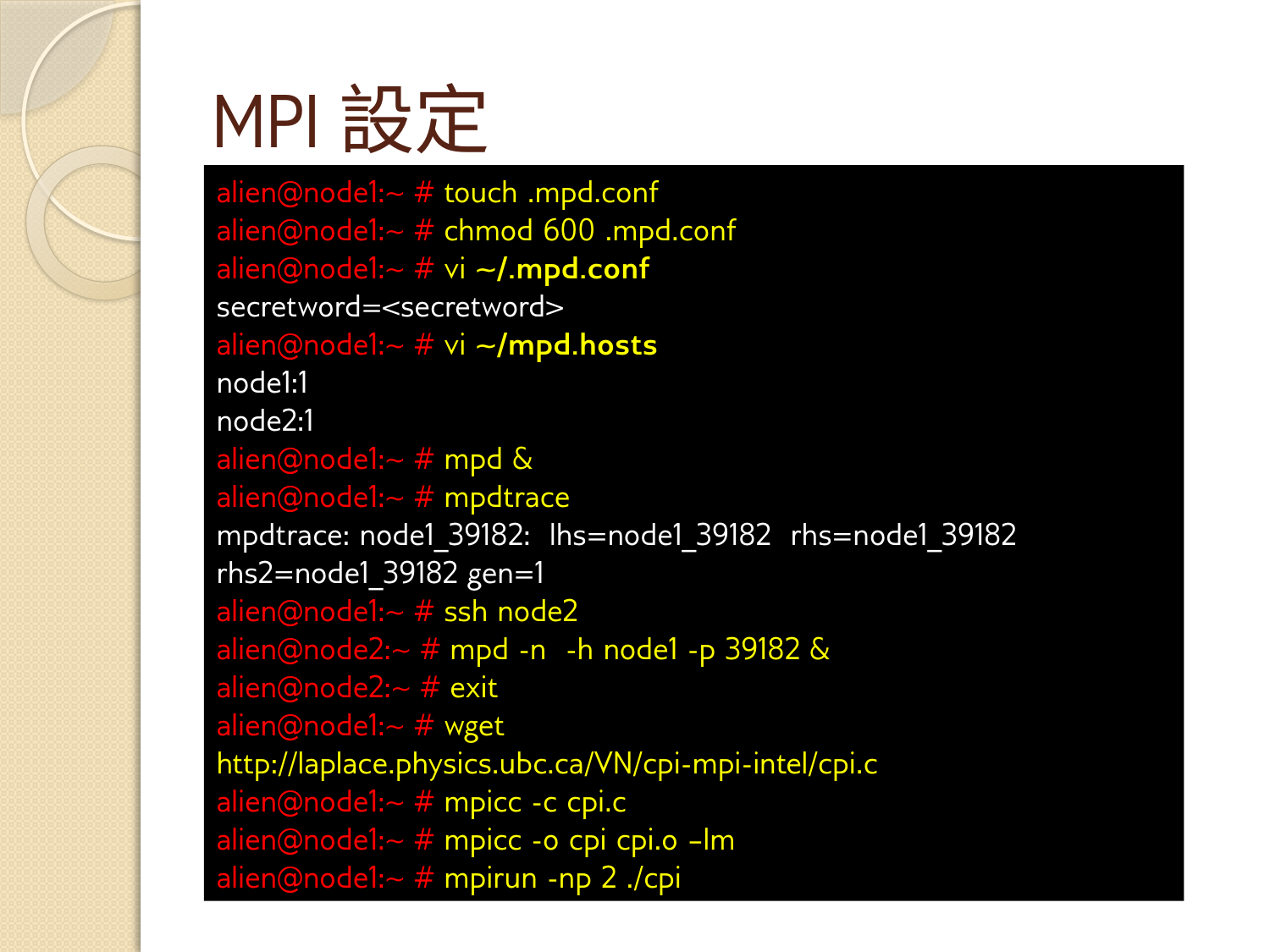

# MPI設定
alien@node1:~ # touch .mpd.conf
alien@node1:~ # chmod 600 .mpd.conf
alien@node1:~ # vi ~/.mpd.conf
secretword=<secretword>
alien@node1:~ # vi ~/mpd.hosts
node1:1
node2:1
alien@node1:~ # mpd &
alien@node1:~ # mpdtrace
mpdtrace: node1_39182:  lhs=node1_39182  rhs=node1_39182  rhs2=node1_39182 gen=1
alien@node1:~ # ssh node2
alien@node2:~ # mpd -n  -h node1 -p 39182 &
alien@node2:~ # exit
alien@node1:~ # wget http://laplace.physics.ubc.ca/VN/cpi-mpi-intel/cpi.c
alien@node1:~ # mpicc -c cpi.c
alien@node1:~ # mpicc -o cpi cpi.o –lm
alien@node1:~ # mpirun -np 2 ./cpi